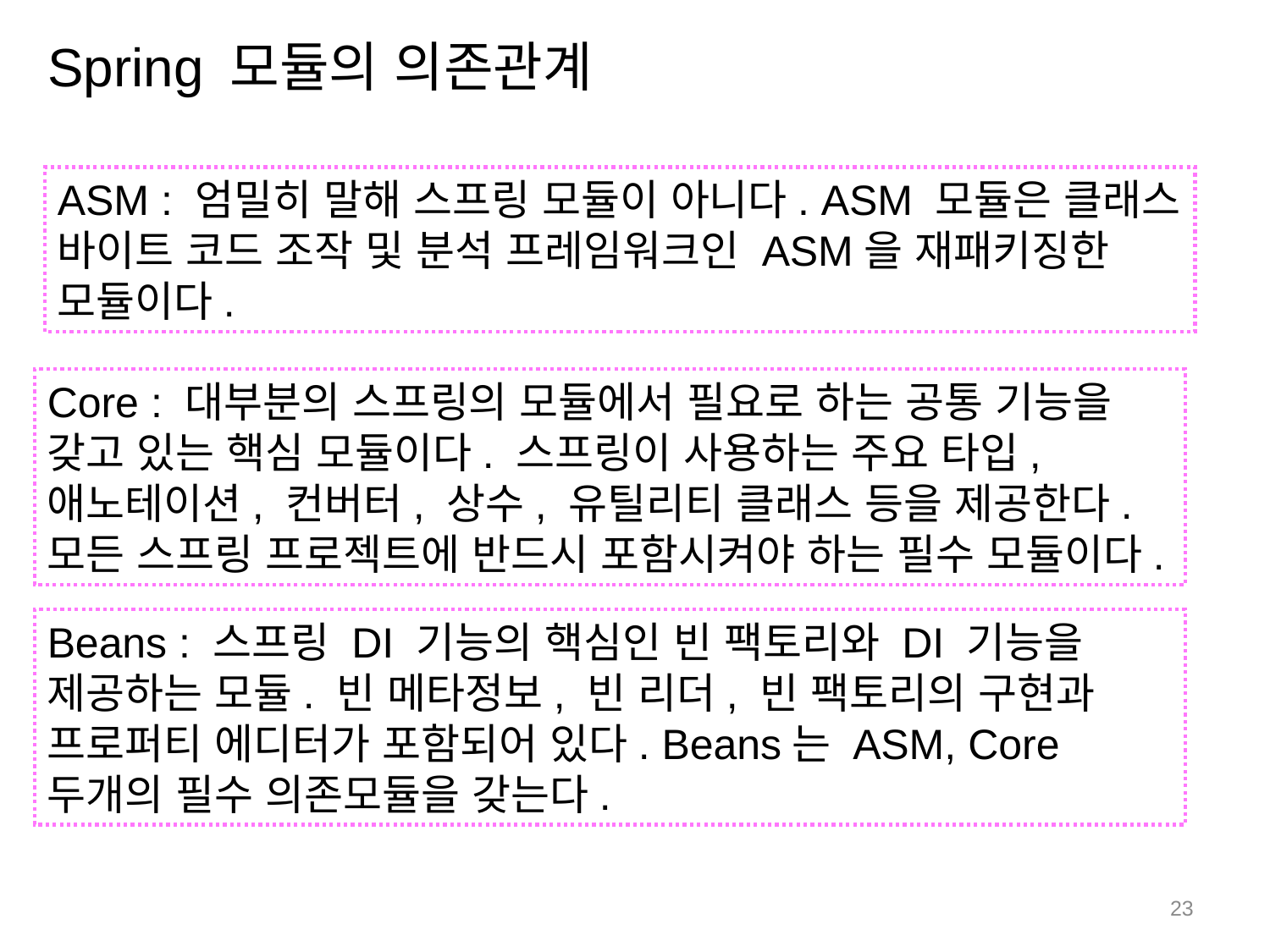

# Spring 모듈의 의존관계
ASM : 엄밀히 말해 스프링 모듈이 아니다. ASM 모듈은 클래스 바이트 코드 조작 및 분석 프레임워크인 ASM을 재패키징한 모듈이다.
Core : 대부분의 스프링의 모듈에서 필요로 하는 공통 기능을 갖고 있는 핵심 모듈이다. 스프링이 사용하는 주요 타입, 애노테이션, 컨버터, 상수, 유틸리티 클래스 등을 제공한다.  모든 스프링 프로젝트에 반드시 포함시켜야 하는 필수 모듈이다.
Beans : 스프링 DI 기능의 핵심인 빈 팩토리와 DI 기능을 제공하는 모듈. 빈 메타정보, 빈 리더, 빈 팩토리의 구현과 프로퍼티 에디터가 포함되어 있다. Beans는 ASM, Core 두개의 필수 의존모듈을 갖는다.
23